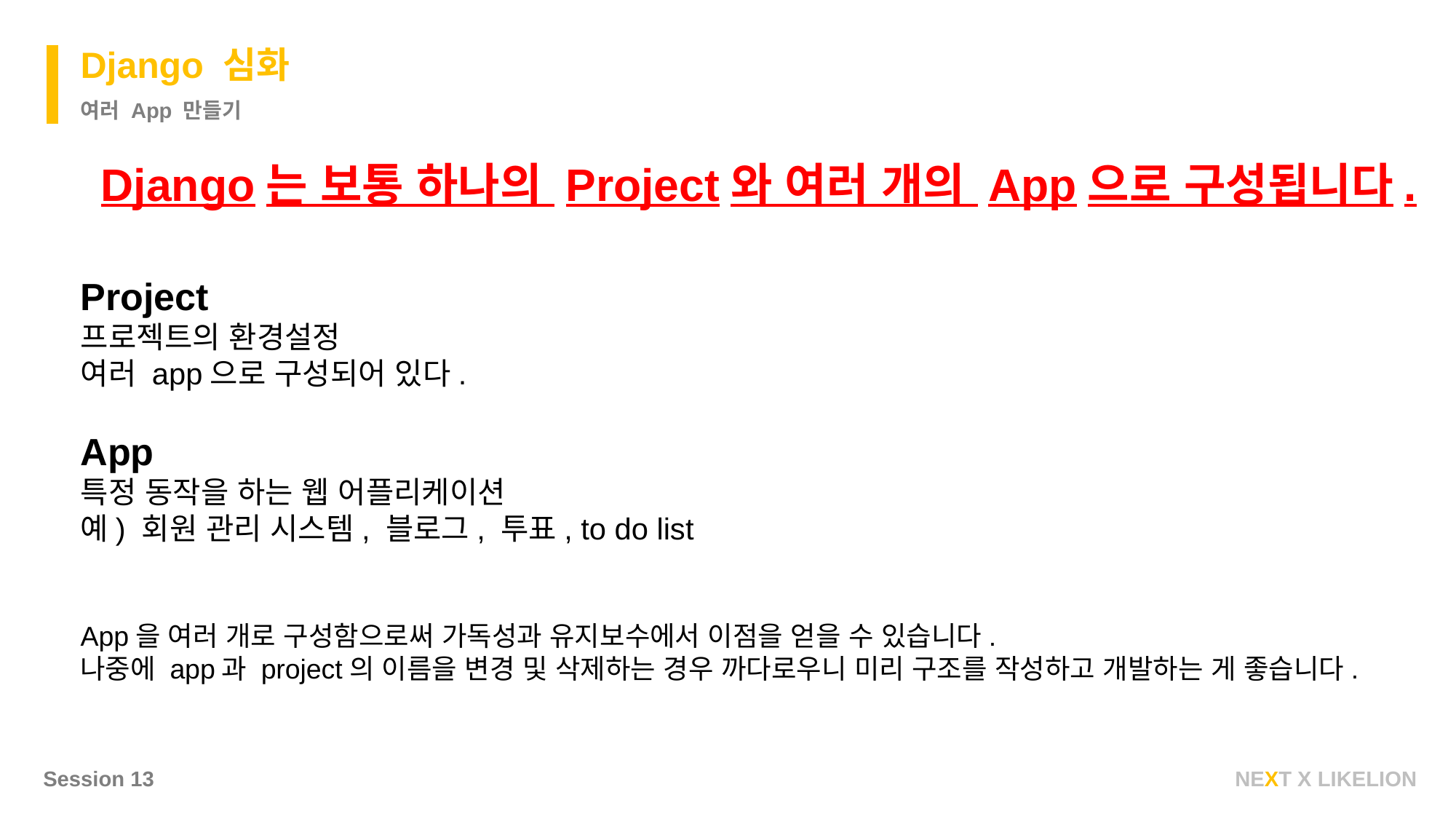

Django 심화

여러 App 만들기
Django는 보통 하나의 Project와 여러 개의 App으로 구성됩니다.
Project
프로젝트의 환경설정
여러 app으로 구성되어 있다.

App
특정 동작을 하는 웹 어플리케이션
예) 회원 관리 시스템, 블로그, 투표, to do list

App을 여러 개로 구성함으로써 가독성과 유지보수에서 이점을 얻을 수 있습니다.
나중에 app과 project의 이름을 변경 및 삭제하는 경우 까다로우니 미리 구조를 작성하고 개발하는 게 좋습니다.
Session 13
NEXT X LIKELION